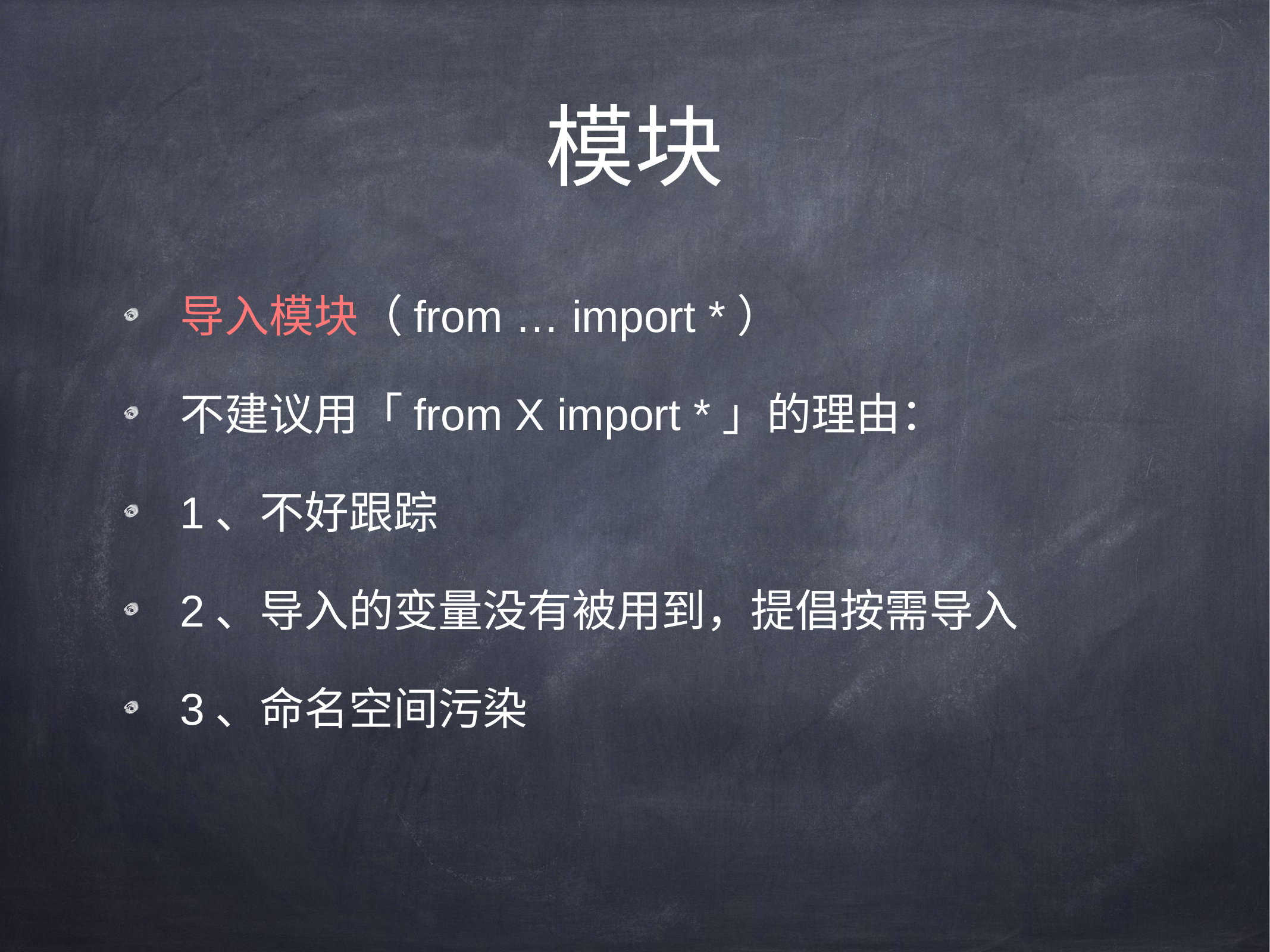

# 模块
导入模块（from … import *）
不建议用「from X import *」的理由：
1、不好跟踪
2、导入的变量没有被用到，提倡按需导入
3、命名空间污染